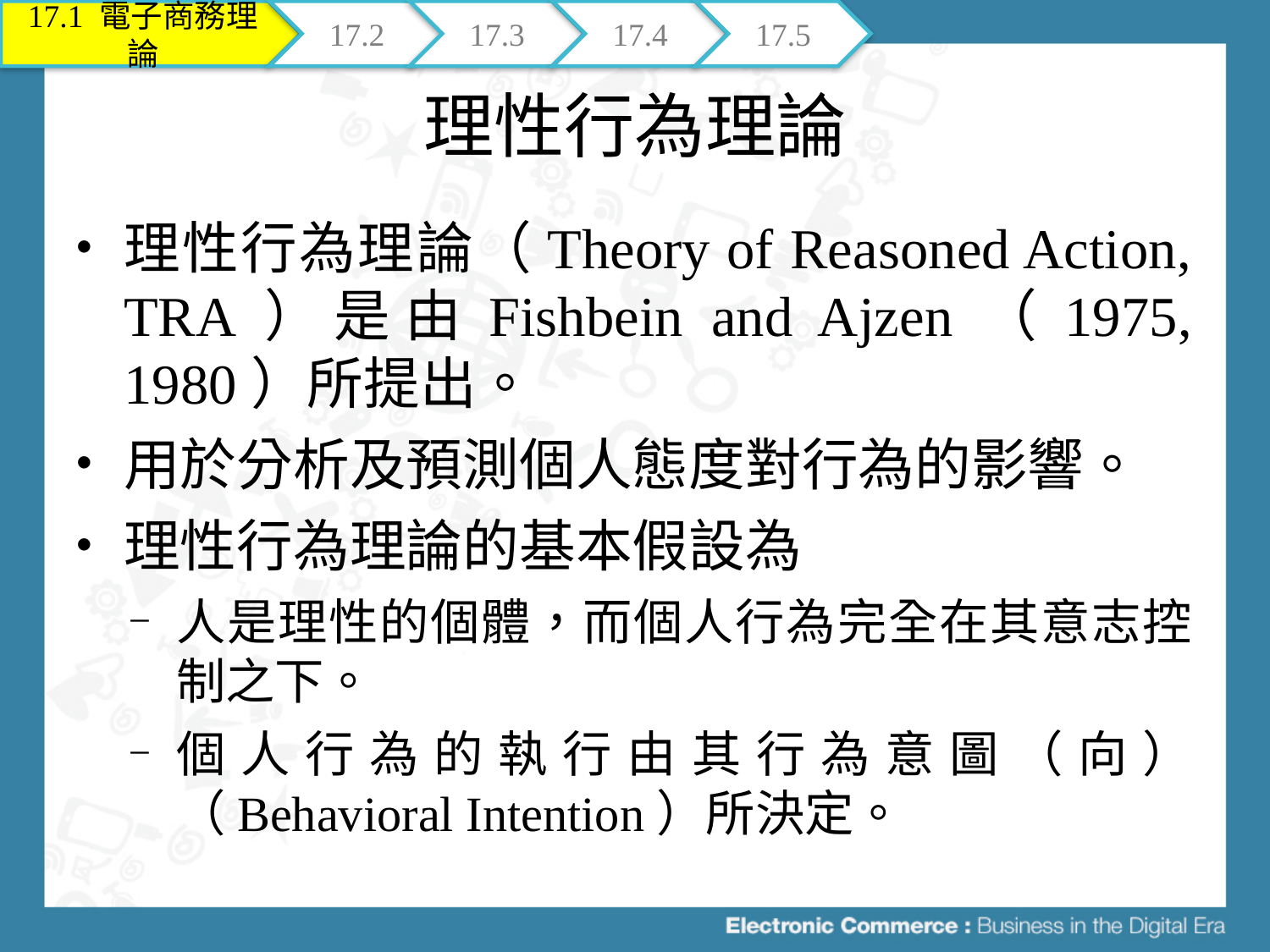

17.1 電子商務理論
17.2
17.3
17.4
17.5
# 理性行為理論
理性行為理論（Theory of Reasoned Action, TRA）是由Fishbein and Ajzen（1975, 1980）所提出。
用於分析及預測個人態度對行為的影響。
理性行為理論的基本假設為
人是理性的個體，而個人行為完全在其意志控制之下。
個人行為的執行由其行為意圖（向）（Behavioral Intention）所決定。